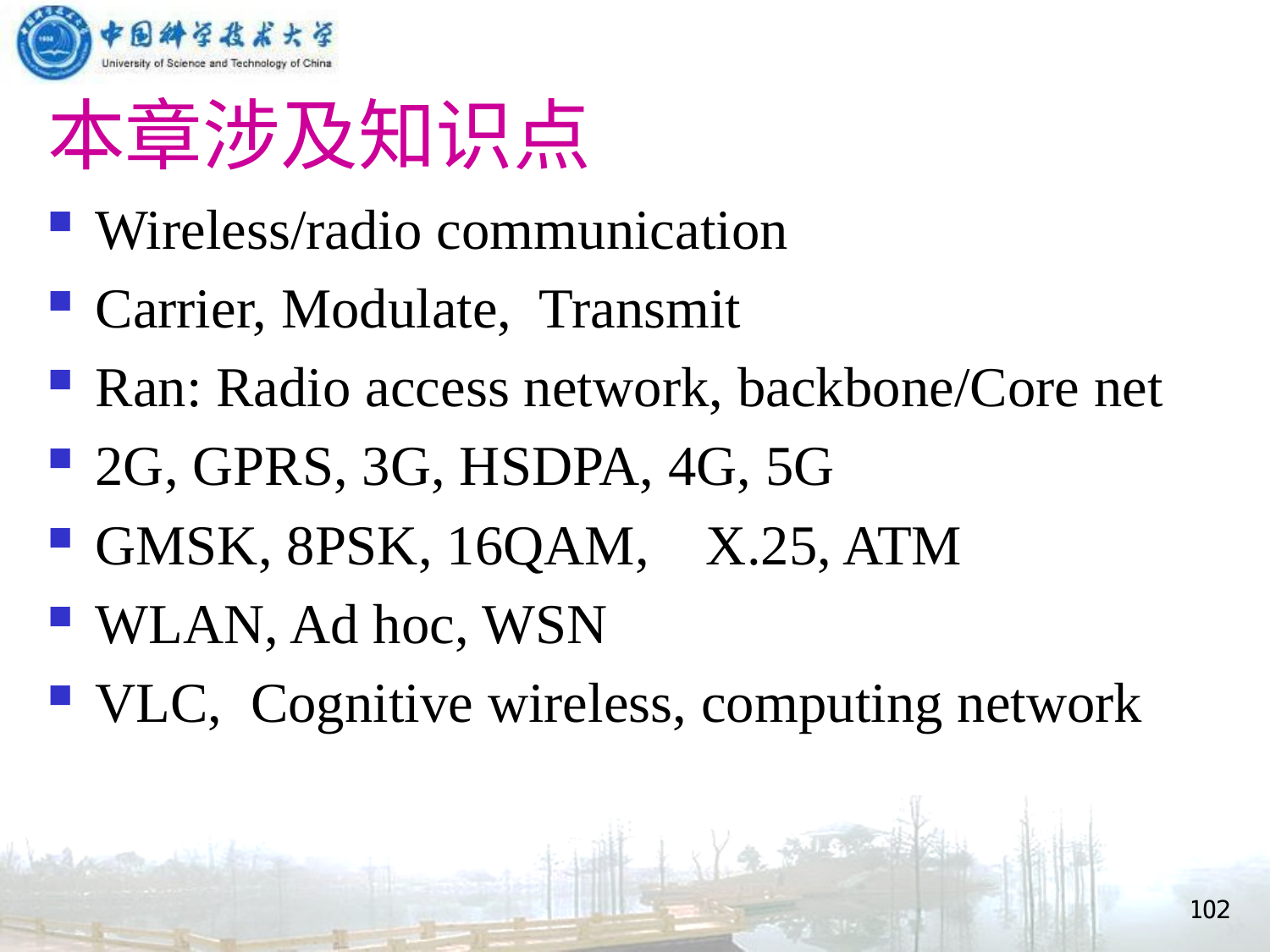

# 本章涉及知识点
Wireless/radio communication
Carrier, Modulate,  Transmit
Ran: Radio access network, backbone/Core net
2G, GPRS, 3G, HSDPA, 4G, 5G
GMSK, 8PSK, 16QAM,    X.25, ATM
WLAN, Ad hoc, WSN
VLC,  Cognitive wireless, computing network

102